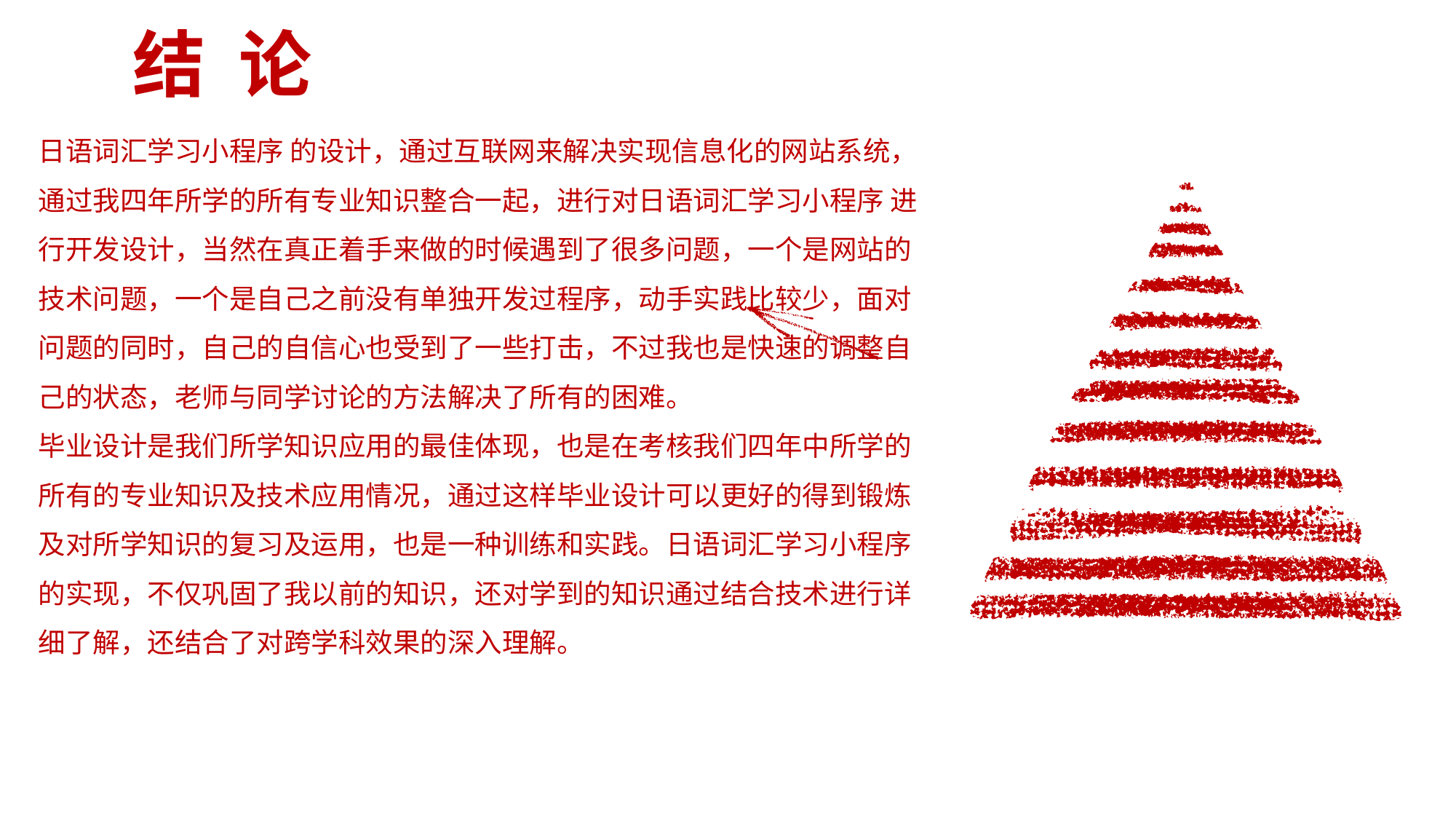

结  论
日语词汇学习小程序 的设计，通过互联网来解决实现信息化的网站系统，通过我四年所学的所有专业知识整合一起，进行对日语词汇学习小程序 进行开发设计，当然在真正着手来做的时候遇到了很多问题，一个是网站的技术问题，一个是自己之前没有单独开发过程序，动手实践比较少，面对问题的同时，自己的自信心也受到了一些打击，不过我也是快速的调整自己的状态，老师与同学讨论的方法解决了所有的困难。
毕业设计是我们所学知识应用的最佳体现，也是在考核我们四年中所学的所有的专业知识及技术应用情况，通过这样毕业设计可以更好的得到锻炼及对所学知识的复习及运用，也是一种训练和实践。日语词汇学习小程序 的实现，不仅巩固了我以前的知识，还对学到的知识通过结合技术进行详细了解，还结合了对跨学科效果的深入理解。